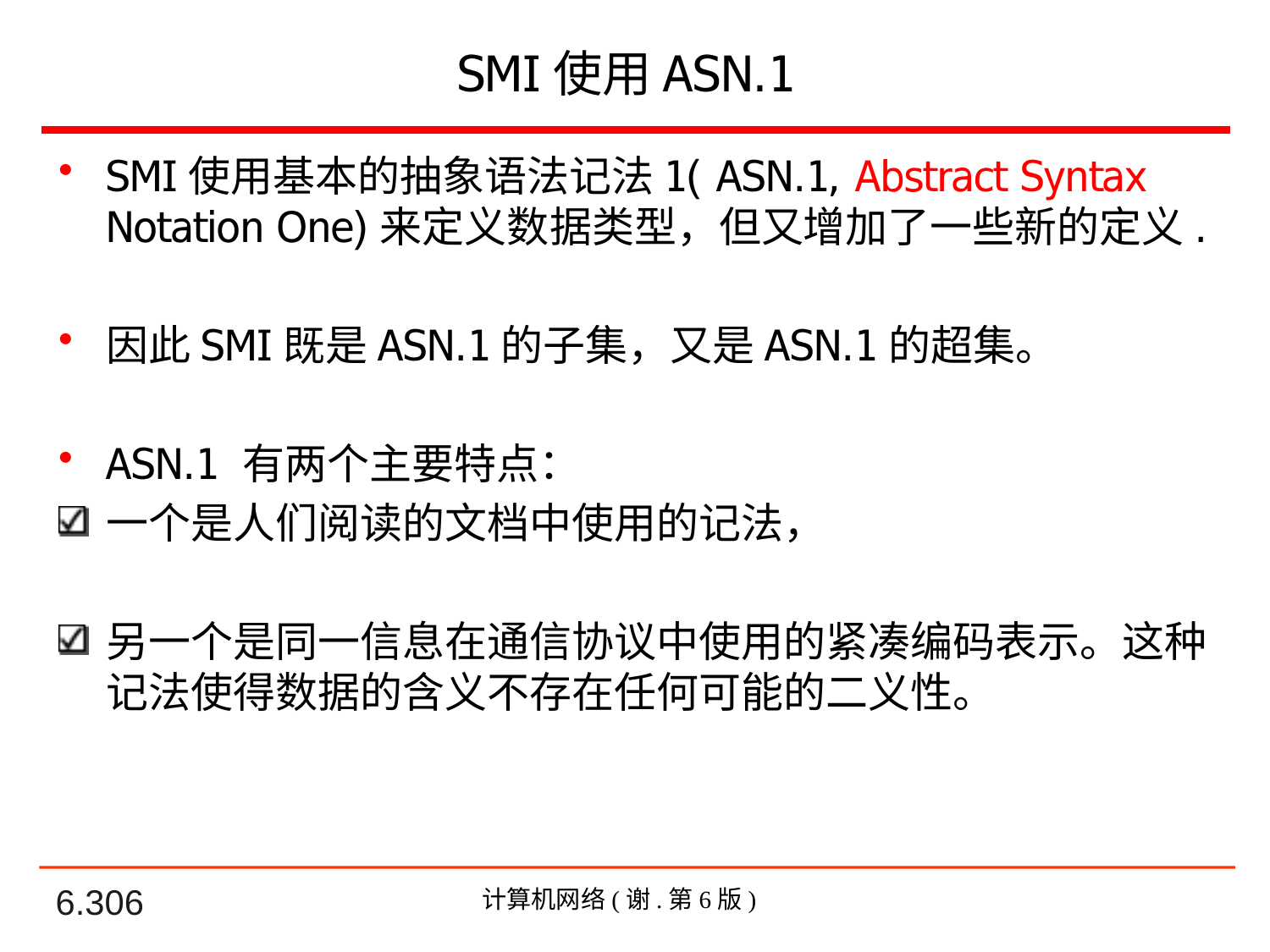

# SMI使用ASN.1
SMI使用基本的抽象语法记法1( ASN.1, Abstract Syntax Notation One)来定义数据类型，但又增加了一些新的定义.

因此SMI既是ASN.1的子集，又是ASN.1的超集。

ASN.1 有两个主要特点：
一个是人们阅读的文档中使用的记法，

另一个是同一信息在通信协议中使用的紧凑编码表示。这种记法使得数据的含义不存在任何可能的二义性。